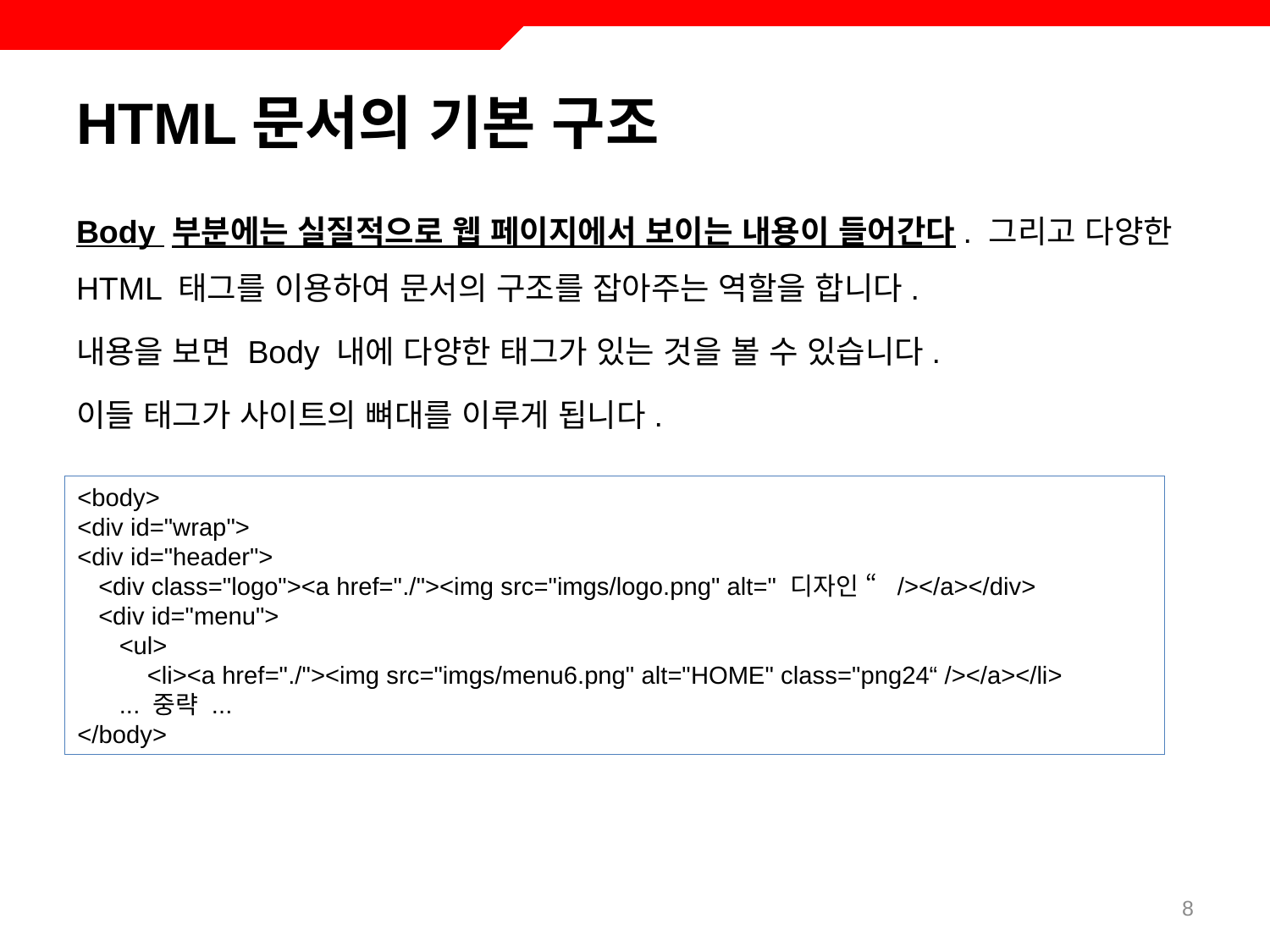

# HTML문서의 기본 구조
Body 부분에는 실질적으로 웹 페이지에서 보이는 내용이 들어간다. 그리고 다양한 HTML 태그를 이용하여 문서의 구조를 잡아주는 역할을 합니다.
내용을 보면 Body 내에 다양한 태그가 있는 것을 볼 수 있습니다.
이들 태그가 사이트의 뼈대를 이루게 됩니다.
<body>
<div id="wrap">
<div id="header">
   <div class="logo"><a href="./"><img src="imgs/logo.png" alt=" 디자인 “  /></a></div>
   <div id="menu">
      <ul>
          <li><a href="./"><img src="imgs/menu6.png" alt="HOME" class="png24“ /></a></li>
      ... 중략 ...
</body>
8